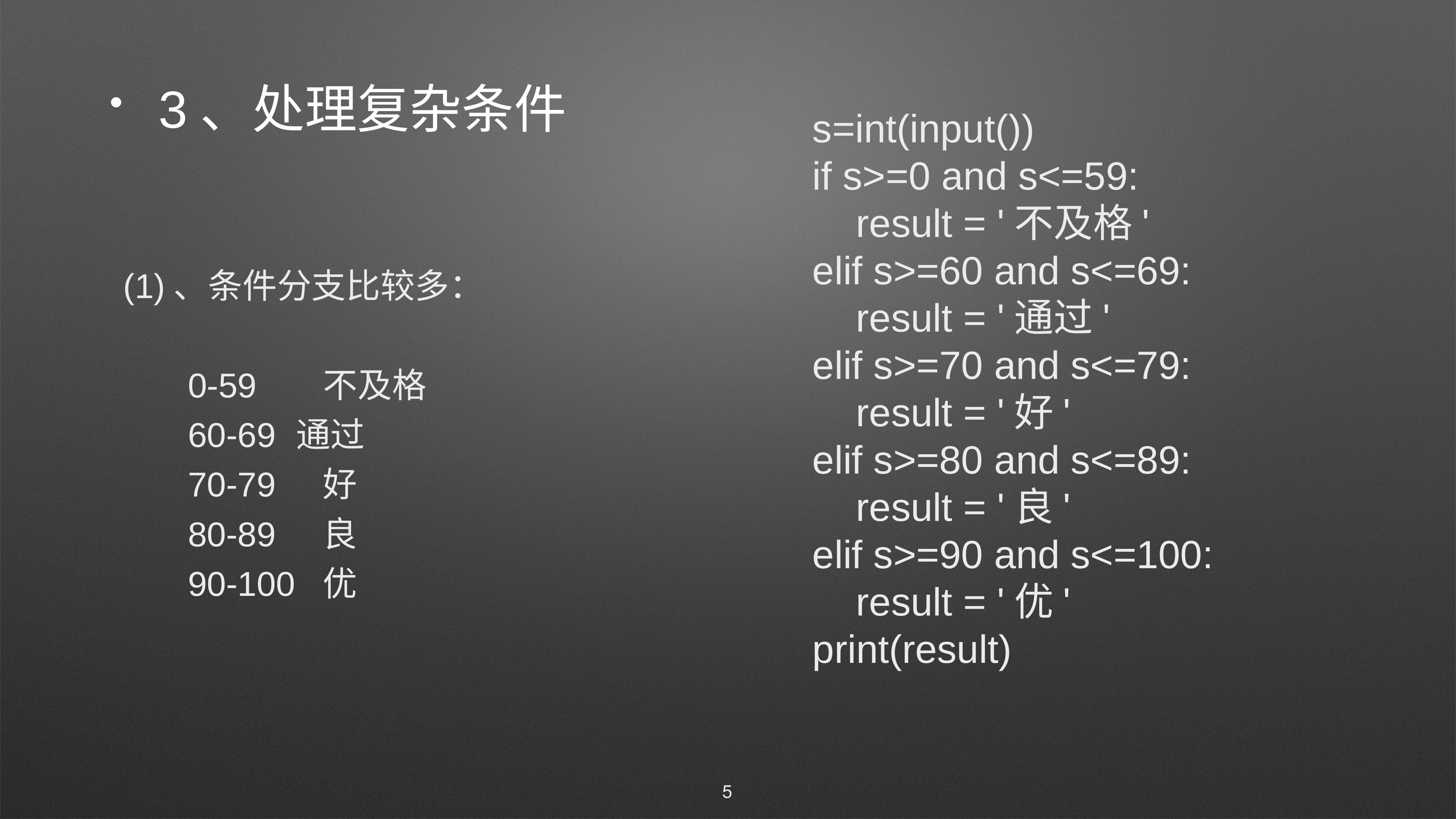

# 3、处理复杂条件
s=int(input())
if s>=0 and s<=59:
    result = '不及格'
elif s>=60 and s<=69:
    result = '通过'
elif s>=70 and s<=79:
    result = '好'
elif s>=80 and s<=89:
    result = '良'
elif s>=90 and s<=100:
    result = '优'
print(result)

(1)、条件分支比较多：

0-59	  不及格
60-69	通过
70-79    好
80-89    良
90-100  优

5